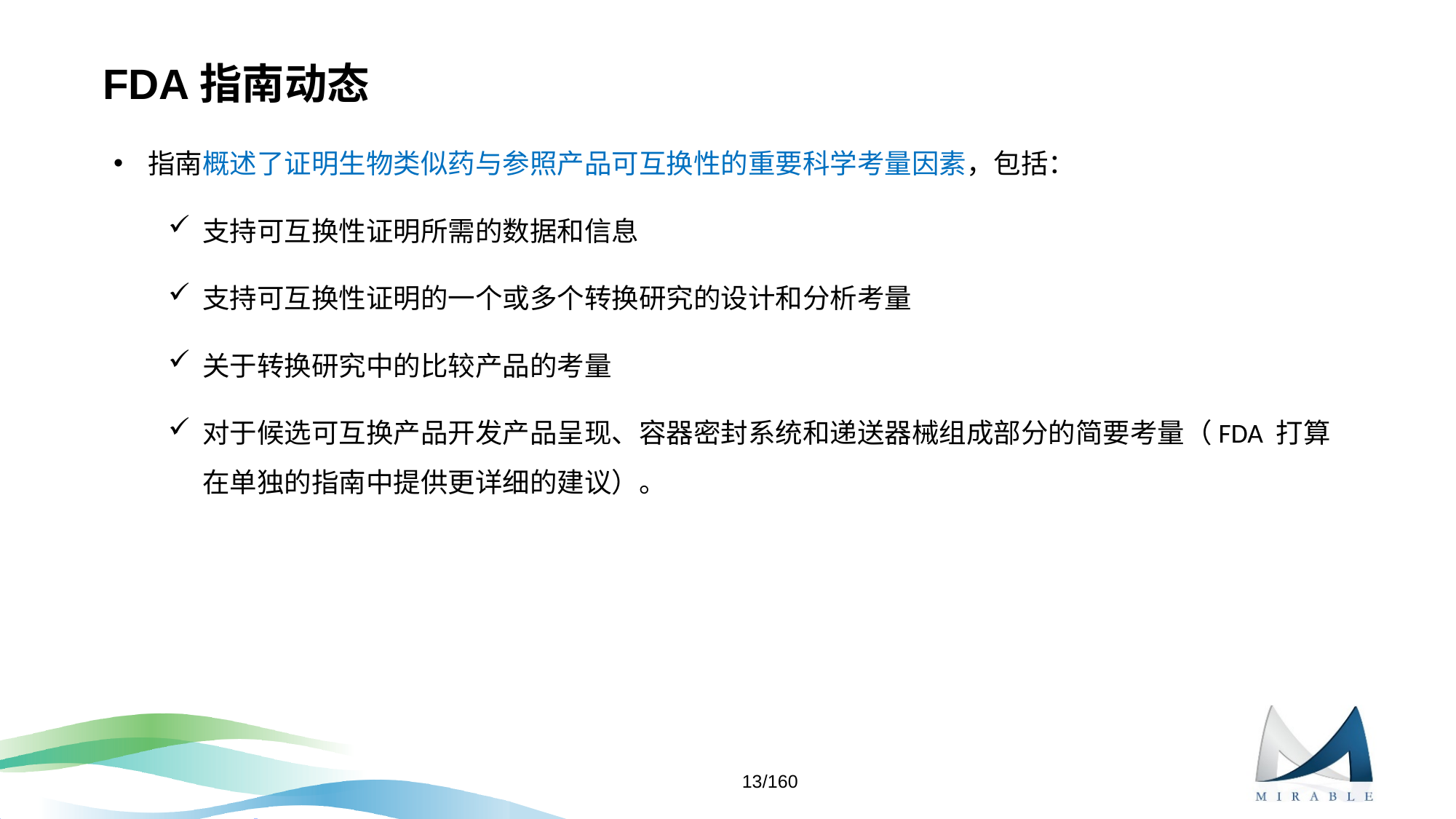

# FDA指南动态
指南概述了证明生物类似药与参照产品可互换性的重要科学考量因素，包括：
支持可互换性证明所需的数据和信息
支持可互换性证明的一个或多个转换研究的设计和分析考量
关于转换研究中的比较产品的考量
对于候选可互换产品开发产品呈现、容器密封系统和递送器械组成部分的简要考量（FDA 打算在单独的指南中提供更详细的建议）。
13/160